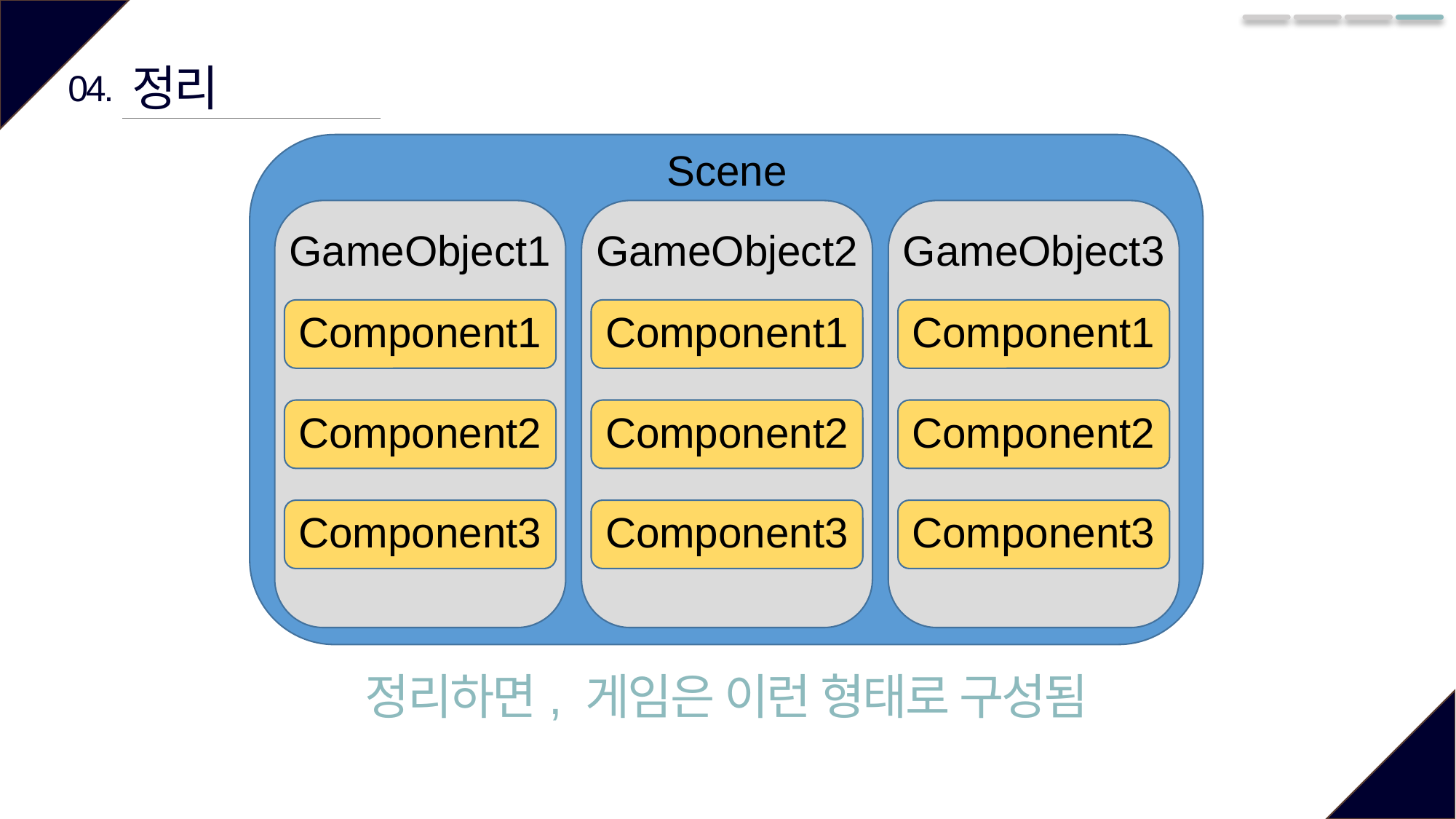

정리
04.

Scene

GameObject3
Component1

Component2

Component3

GameObject1
Component1

Component2

Component3

GameObject2
Component1

Component2

Component3

정리하면, 게임은 이런 형태로 구성됨